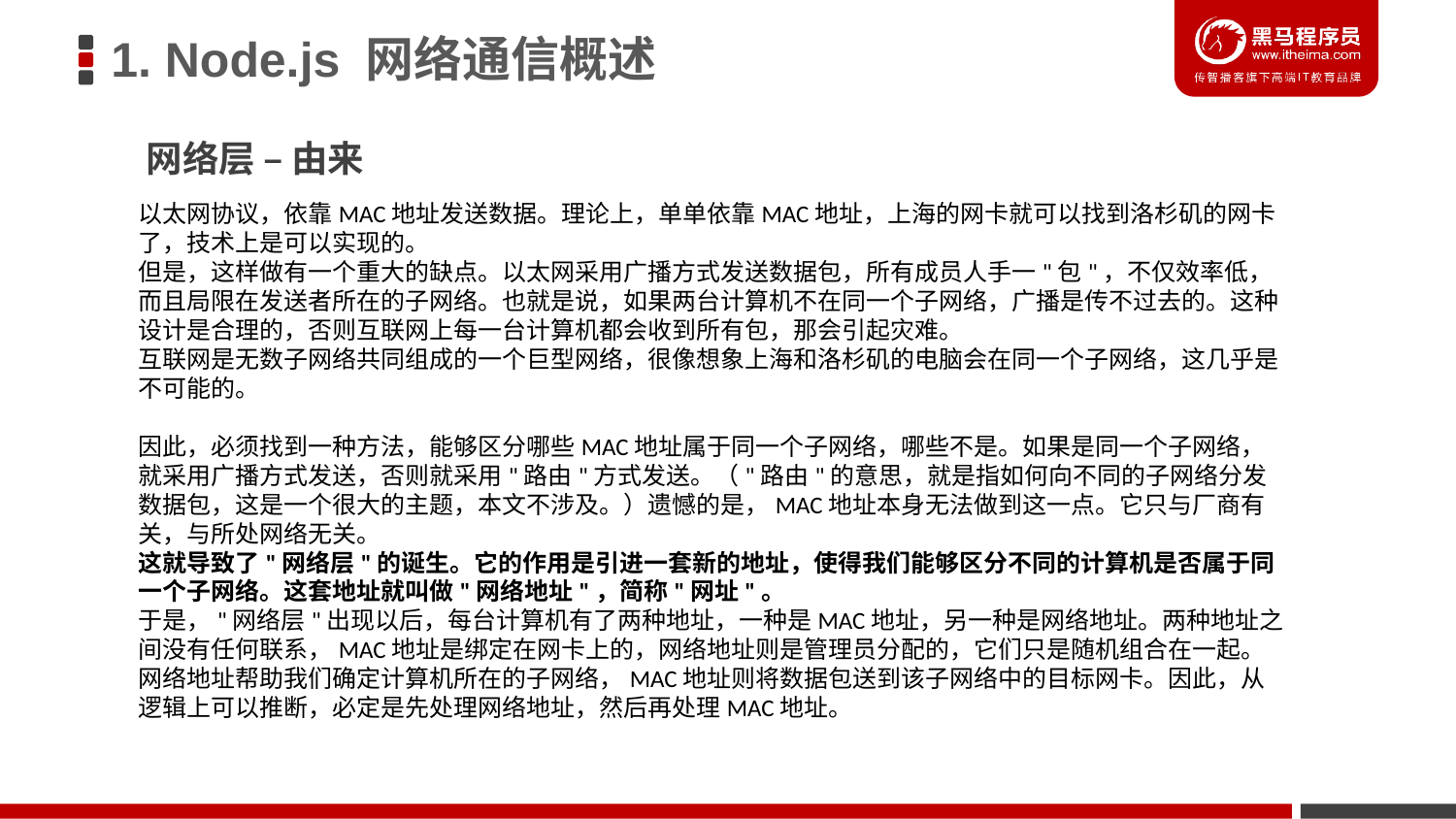

1. Node.js 网络通信概述
网络层 – 由来
以太网协议，依靠MAC地址发送数据。理论上，单单依靠MAC地址，上海的网卡就可以找到洛杉矶的网卡了，技术上是可以实现的。
但是，这样做有一个重大的缺点。以太网采用广播方式发送数据包，所有成员人手一"包"，不仅效率低，而且局限在发送者所在的子网络。也就是说，如果两台计算机不在同一个子网络，广播是传不过去的。这种设计是合理的，否则互联网上每一台计算机都会收到所有包，那会引起灾难。
互联网是无数子网络共同组成的一个巨型网络，很像想象上海和洛杉矶的电脑会在同一个子网络，这几乎是不可能的。

因此，必须找到一种方法，能够区分哪些MAC地址属于同一个子网络，哪些不是。如果是同一个子网络，就采用广播方式发送，否则就采用"路由"方式发送。（"路由"的意思，就是指如何向不同的子网络分发数据包，这是一个很大的主题，本文不涉及。）遗憾的是，MAC地址本身无法做到这一点。它只与厂商有关，与所处网络无关。
这就导致了"网络层"的诞生。它的作用是引进一套新的地址，使得我们能够区分不同的计算机是否属于同一个子网络。这套地址就叫做"网络地址"，简称"网址"。
于是，"网络层"出现以后，每台计算机有了两种地址，一种是MAC地址，另一种是网络地址。两种地址之间没有任何联系，MAC地址是绑定在网卡上的，网络地址则是管理员分配的，它们只是随机组合在一起。
网络地址帮助我们确定计算机所在的子网络，MAC地址则将数据包送到该子网络中的目标网卡。因此，从逻辑上可以推断，必定是先处理网络地址，然后再处理MAC地址。